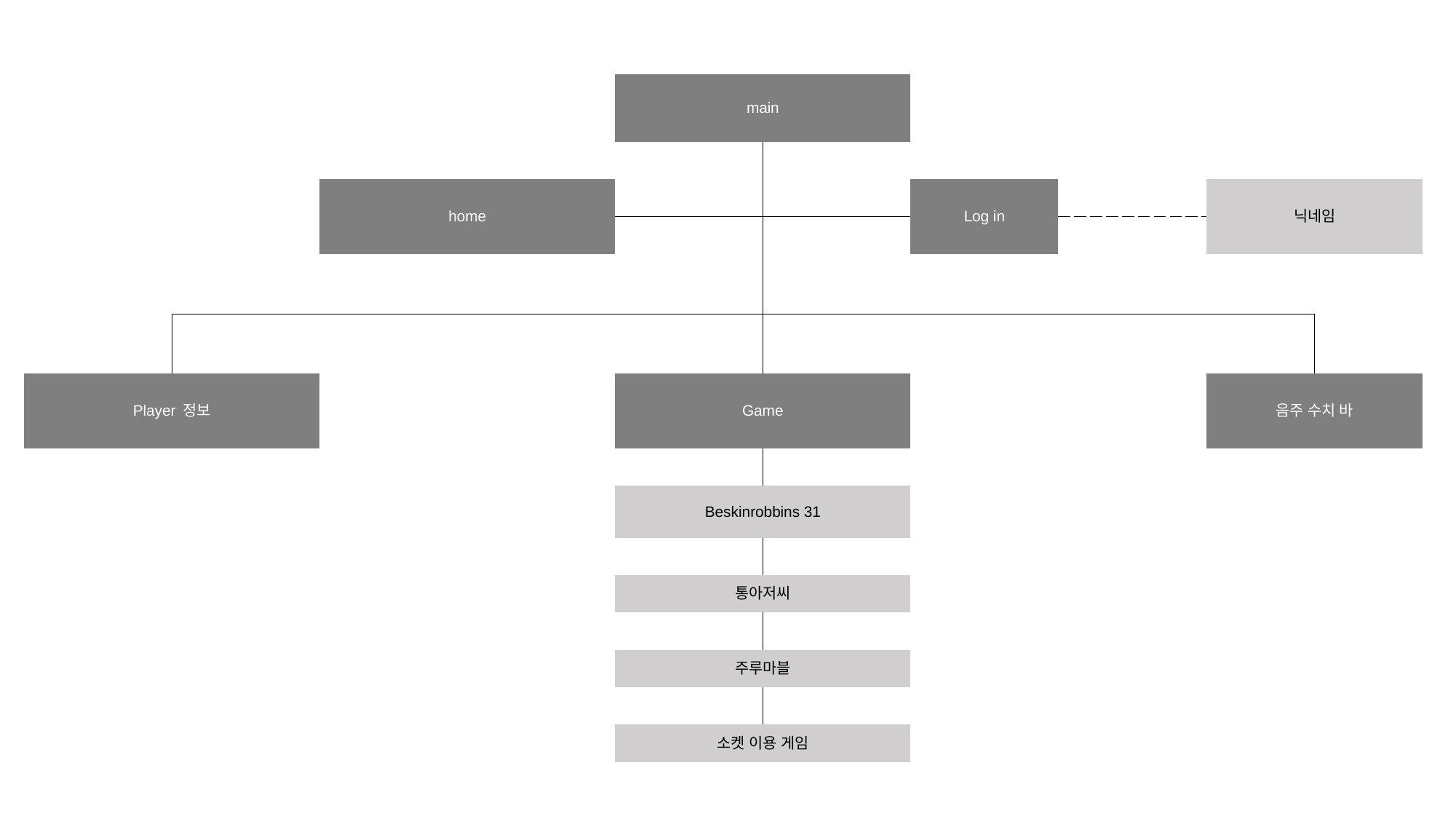

|  |  |  | main |  |  |  |  |  |
| --- | --- | --- | --- | --- | --- | --- | --- | --- |
|  |  |  |  |  |  |  |  |  |
|  |  | home |  |  | Log in |  | 닉네임 |  |
|  |  |  |  |  |  |  |  |  |
|  |  |  |  |  |  |  |  |  |
|  |  |  |  |  |  |  |  |  |
| Player 정보 |  |  | Game |  |  |  | 음주 수치 바 |  |
|  |  |  |  |  |  |  |  |  |
|  |  |  |  |  |  |  |  |  |
|  |  |  | Beskinrobbins 31 |  |  |  |  |  |
|  |  |  |  |  |  |  |  |  |
|  |  |  | 통아저씨 |  |  |  |  |  |
|  |  |  |  |  |  |  |  |  |
|  |  |  | 주루마블 |  |  |  |  |  |
|  |  |  |  |  |  |  |  |  |
|  |  |  | 소켓 이용 게임 |  |  |  |  |  |